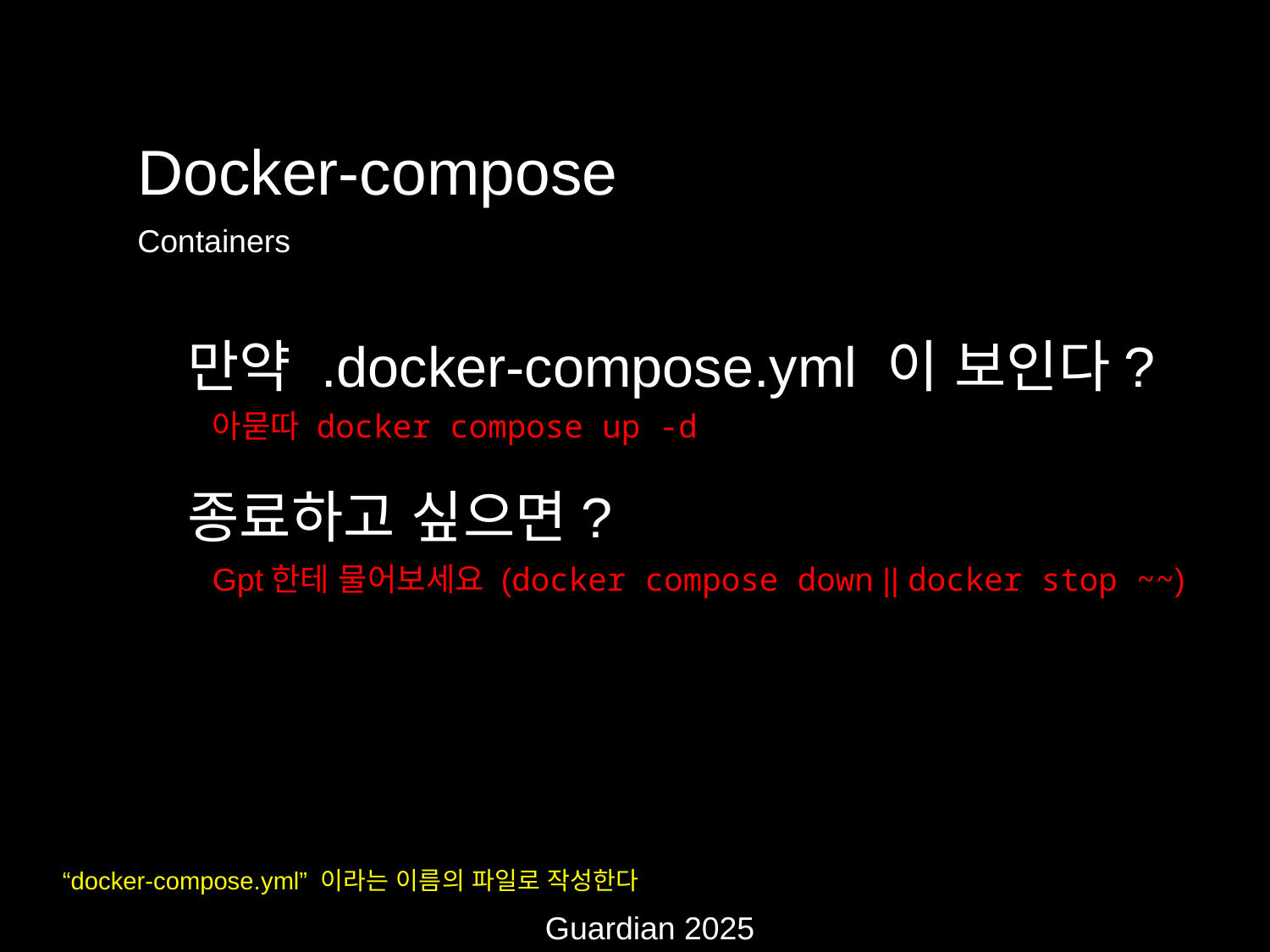

Docker-compose
Containers
만약 .docker-compose.yml 이 보인다?
아묻따 docker compose up -d
종료하고 싶으면?
Gpt한테 물어보세요 (docker compose down || docker stop ~~)
“docker-compose.yml” 이라는 이름의 파일로 작성한다

중심에서 0.3cm 떨어진 소속 18px
Guardian 2025